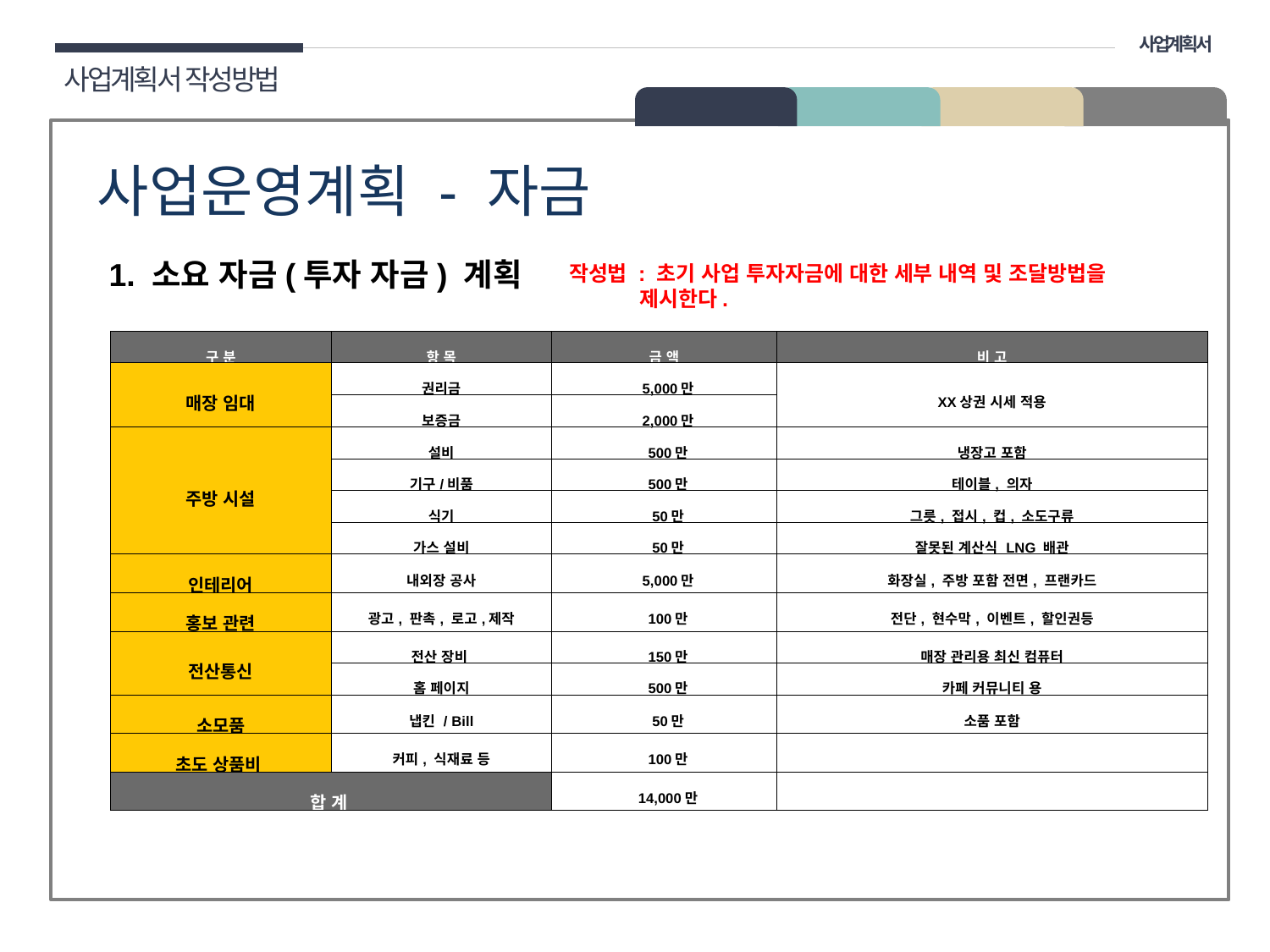

사업계획서
사업계획서 작성방법
02 구성

사업운영계획 - 자금
1. 소요 자금(투자 자금) 계획
작성법 : 초기 사업 투자자금에 대한 세부 내역 및 조달방법을
           제시한다.
| 구 분 | 항 목 | 금 액 | 비 고 |
| --- | --- | --- | --- |
| 매장 임대 | 권리금 | 5,000만 | XX상권 시세 적용 |
|  | 보증금 | 2,000만 |  |
| 주방 시설 | 설비 | 500만 | 냉장고 포함 |
|  | 기구/비품 | 500만 | 테이블, 의자 |
|  | 식기 | 50만 | 그릇, 접시, 컵, 소도구류 |
|  | 가스 설비 | 50만 | 잘못된 계산식 LNG 배관 |
| 인테리어 | 내외장 공사 | 5,000만 | 화장실, 주방 포함 전면, 프랜카드 |
| 홍보 관련 | 광고, 판촉, 로고,제작 | 100만 | 전단, 현수막, 이벤트, 할인권등 |
| 전산통신 | 전산 장비 | 150만 | 매장 관리용 최신 컴퓨터 |
|  | 홈 페이지 | 500만 | 카페 커뮤니티 용 |
| 소모품 | 냅킨 / Bill | 50만 | 소품 포함 |
| 초도 상품비 | 커피, 식재료 등 | 100만 |  |
| 합 계 |  | 14,000만 |  |